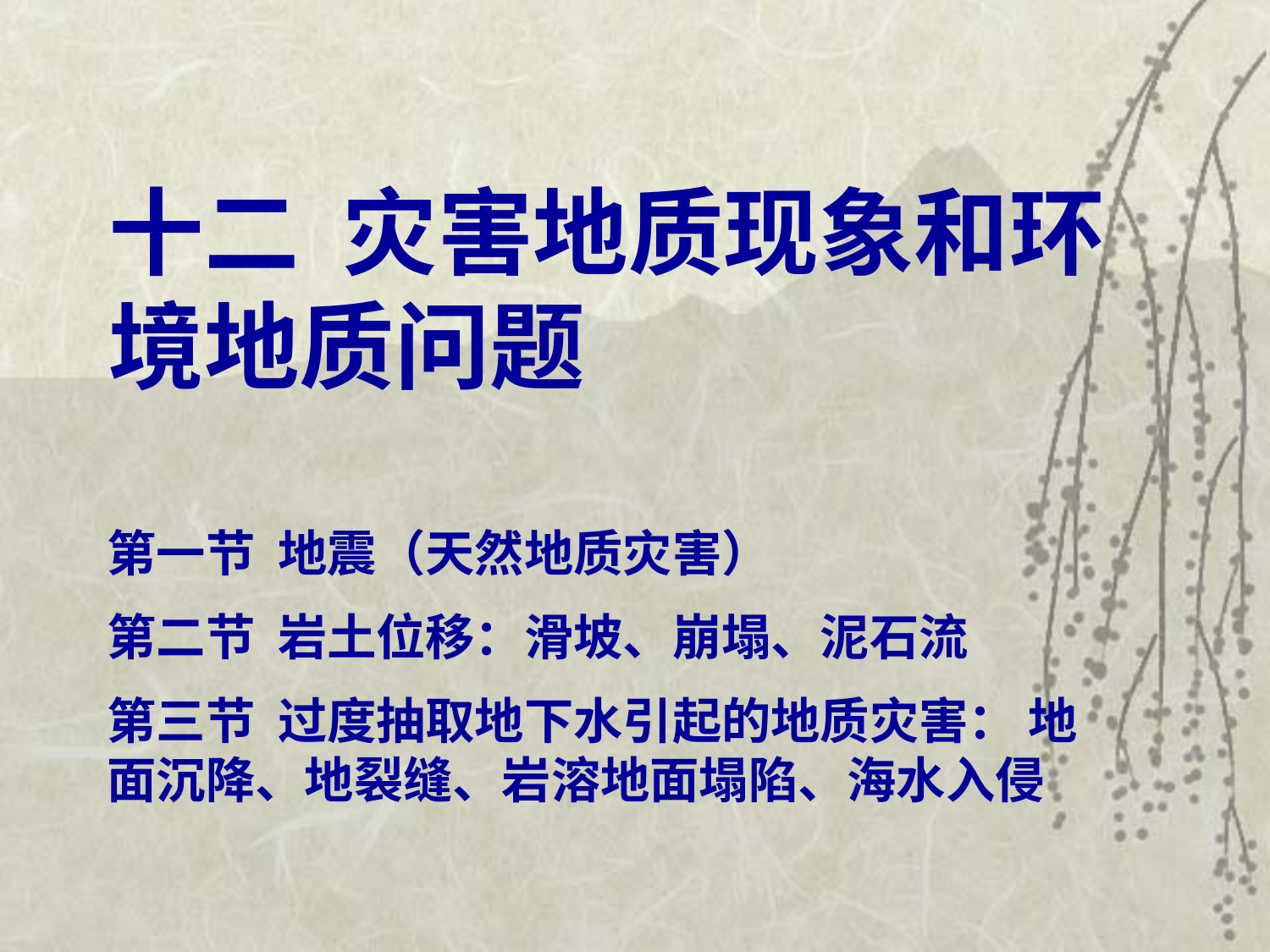

十二  灾害地质现象和环境地质问题
第一节  地震（天然地质灾害）
第二节  岩土位移：滑坡、崩塌、泥石流
第三节  过度抽取地下水引起的地质灾害： 地面沉降、地裂缝、岩溶地面塌陷、海水入侵